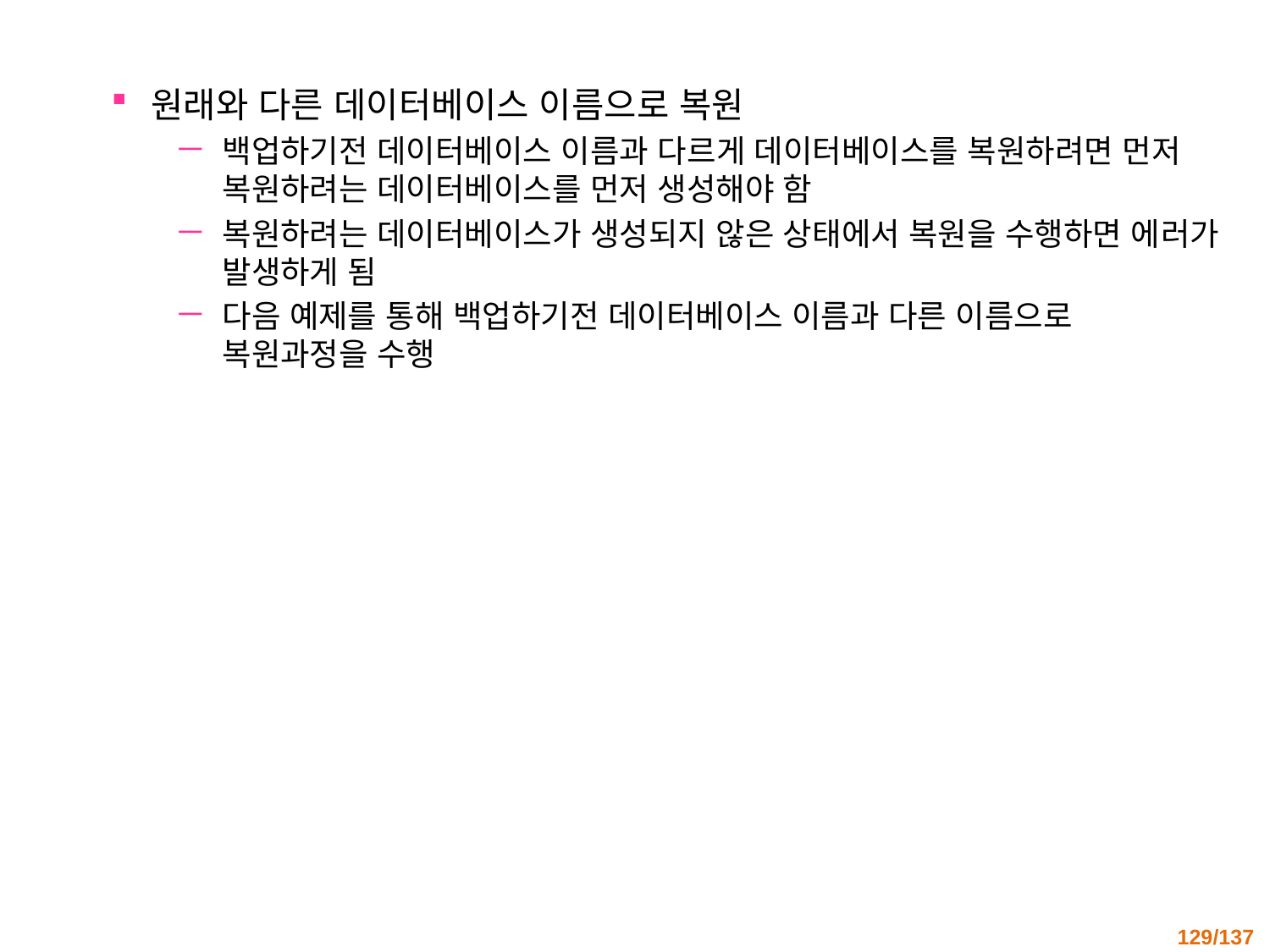

원래와 다른 데이터베이스 이름으로 복원
백업하기전 데이터베이스 이름과 다르게 데이터베이스를 복원하려면 먼저 복원하려는 데이터베이스를 먼저 생성해야 함
복원하려는 데이터베이스가 생성되지 않은 상태에서 복원을 수행하면 에러가 발생하게 됨
다음 예제를 통해 백업하기전 데이터베이스 이름과 다른 이름으로 복원과정을 수행